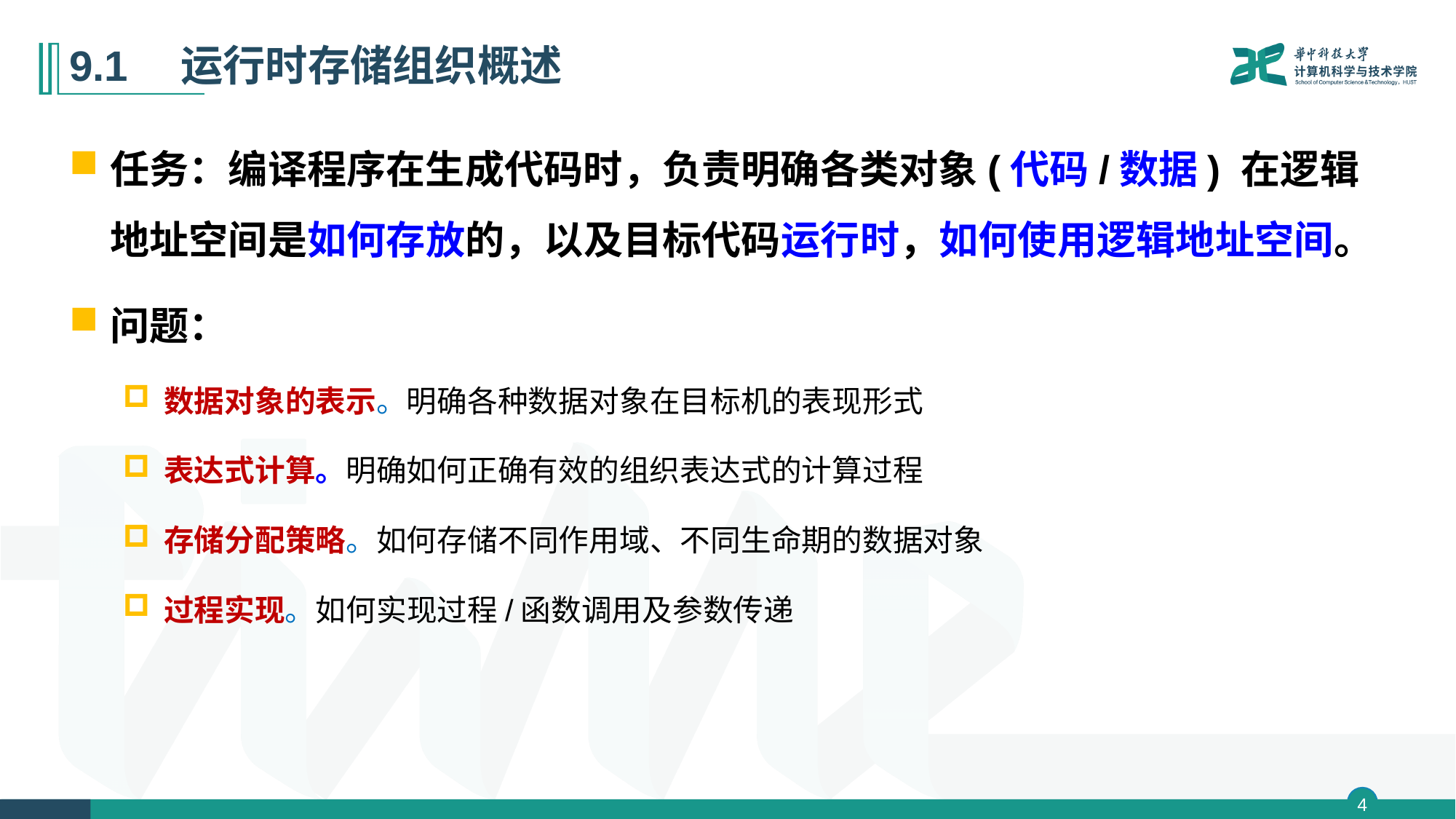

# 9.1　运行时存储组织概述
任务：编译程序在生成代码时，负责明确各类对象(代码/数据) 在逻辑地址空间是如何存放的，以及目标代码运行时，如何使用逻辑地址空间。
问题：
数据对象的表示。明确各种数据对象在目标机的表现形式
表达式计算。明确如何正确有效的组织表达式的计算过程
存储分配策略。如何存储不同作用域、不同生命期的数据对象
过程实现。如何实现过程/函数调用及参数传递